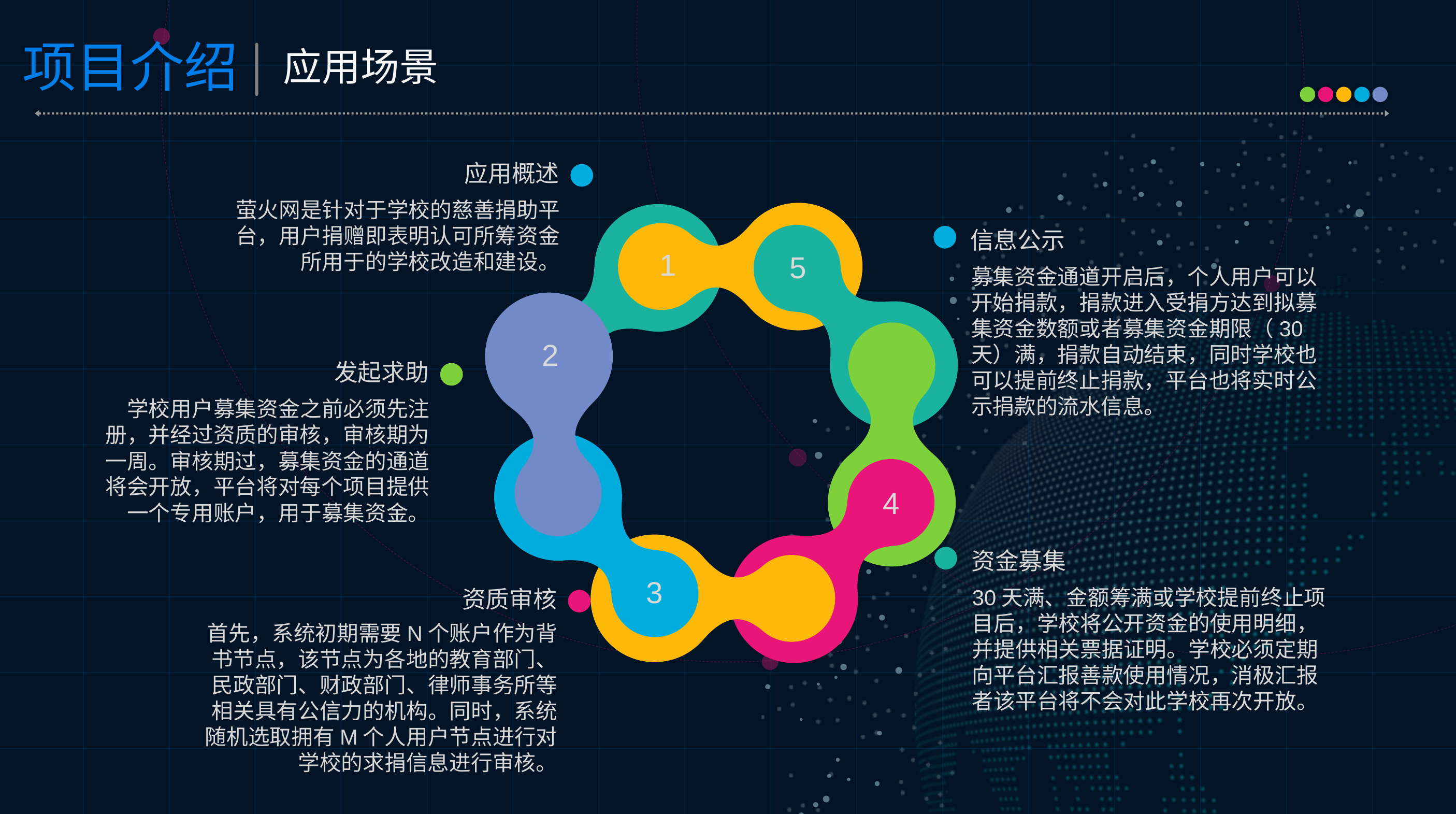

应用场景
应用概述

萤火网是针对于学校的慈善捐助平台，用户捐赠即表明认可所筹资金所用于的学校改造和建设。

1
5

2

4

3

信息公示

募集资金通道开启后，个人用户可以开始捐款，捐款进入受捐方达到拟募集资金数额或者募集资金期限（30天）满，捐款自动结束，同时学校也可以提前终止捐款，平台也将实时公示捐款的流水信息。
发起求助

学校用户募集资金之前必须先注册，并经过资质的审核，审核期为一周。审核期过，募集资金的通道将会开放，平台将对每个项目提供一个专用账户，用于募集资金。
资金募集

30天满、金额筹满或学校提前终止项目后，学校将公开资金的使用明细，并提供相关票据证明。学校必须定期向平台汇报善款使用情况，消极汇报者该平台将不会对此学校再次开放。
资质审核

首先，系统初期需要N个账户作为背书节点，该节点为各地的教育部门、民政部门、财政部门、律师事务所等相关具有公信力的机构。同时，系统随机选取拥有M个人用户节点进行对学校的求捐信息进行审核。